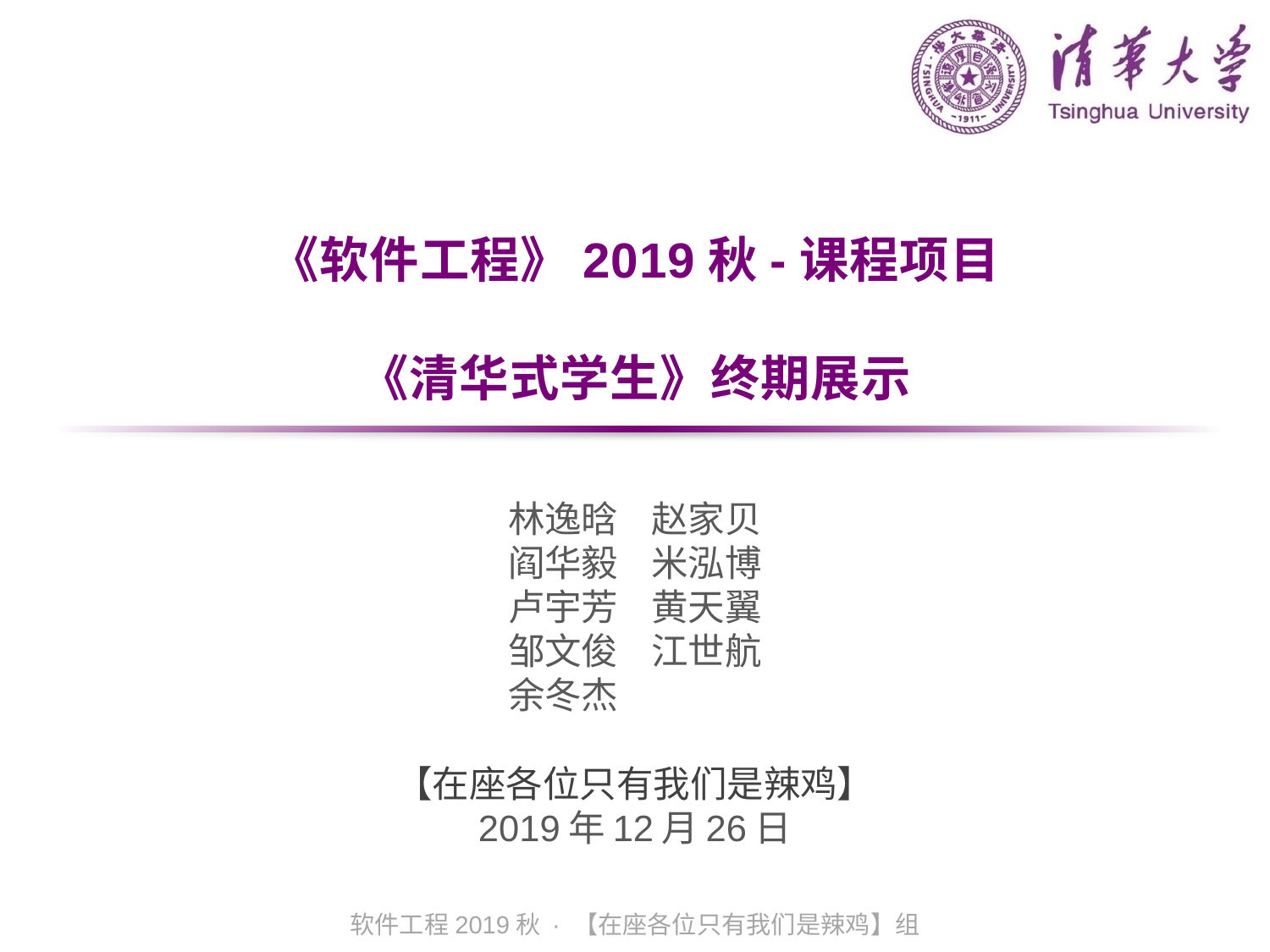

# 《软件工程》2019秋-课程项目 《清华式学生》终期展示
林逸晗    赵家贝
阎华毅    米泓博
卢宇芳    黄天翼
邹文俊    江世航
余冬杰    哈哈哈

【在座各位只有我们是辣鸡】
2019年12月26日